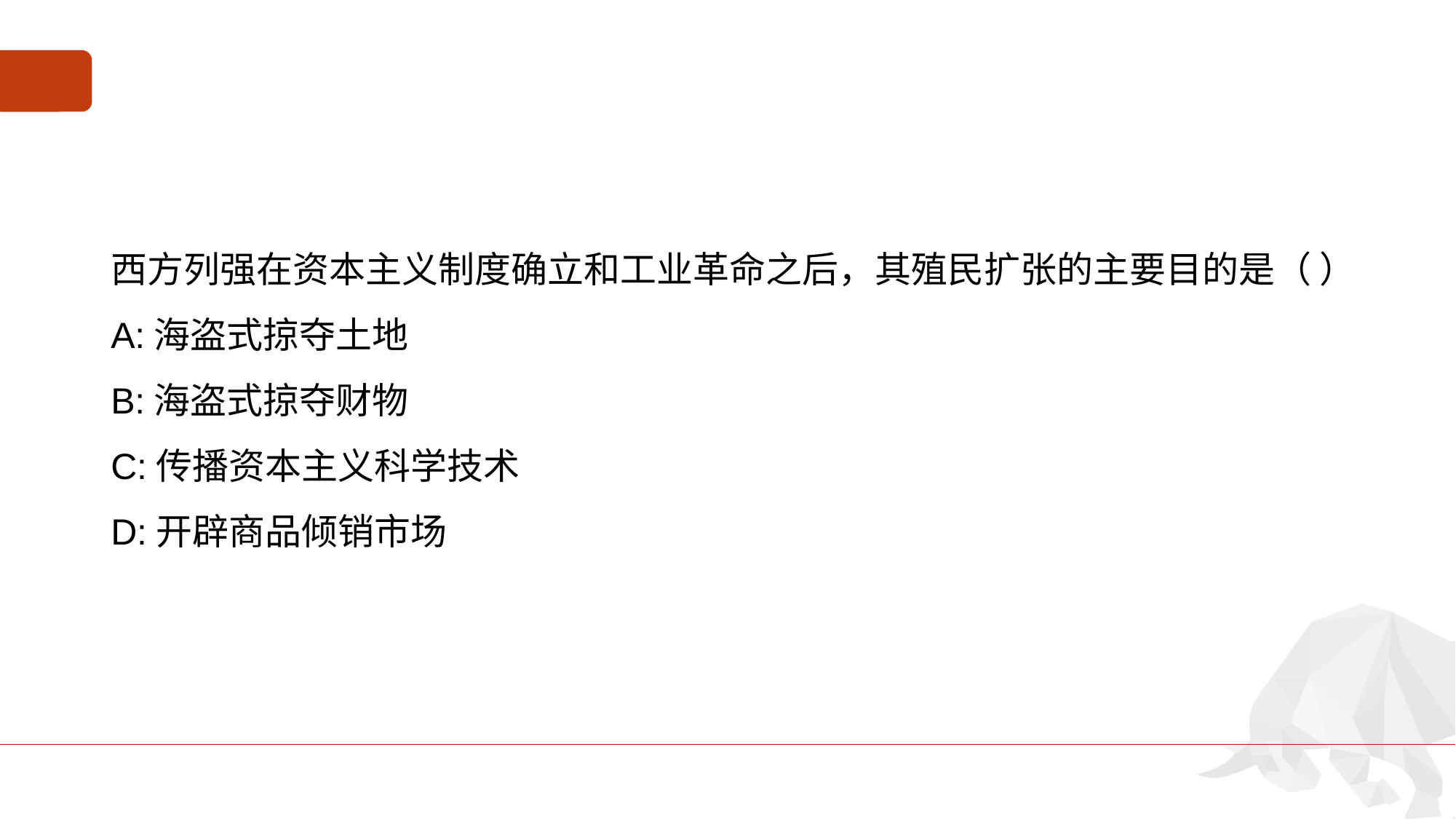

#
西方列强在资本主义制度确立和工业革命之后，其殖民扩张的主要目的是（ ）
A:海盗式掠夺土地
B:海盗式掠夺财物
C:传播资本主义科学技术
D:开辟商品倾销市场